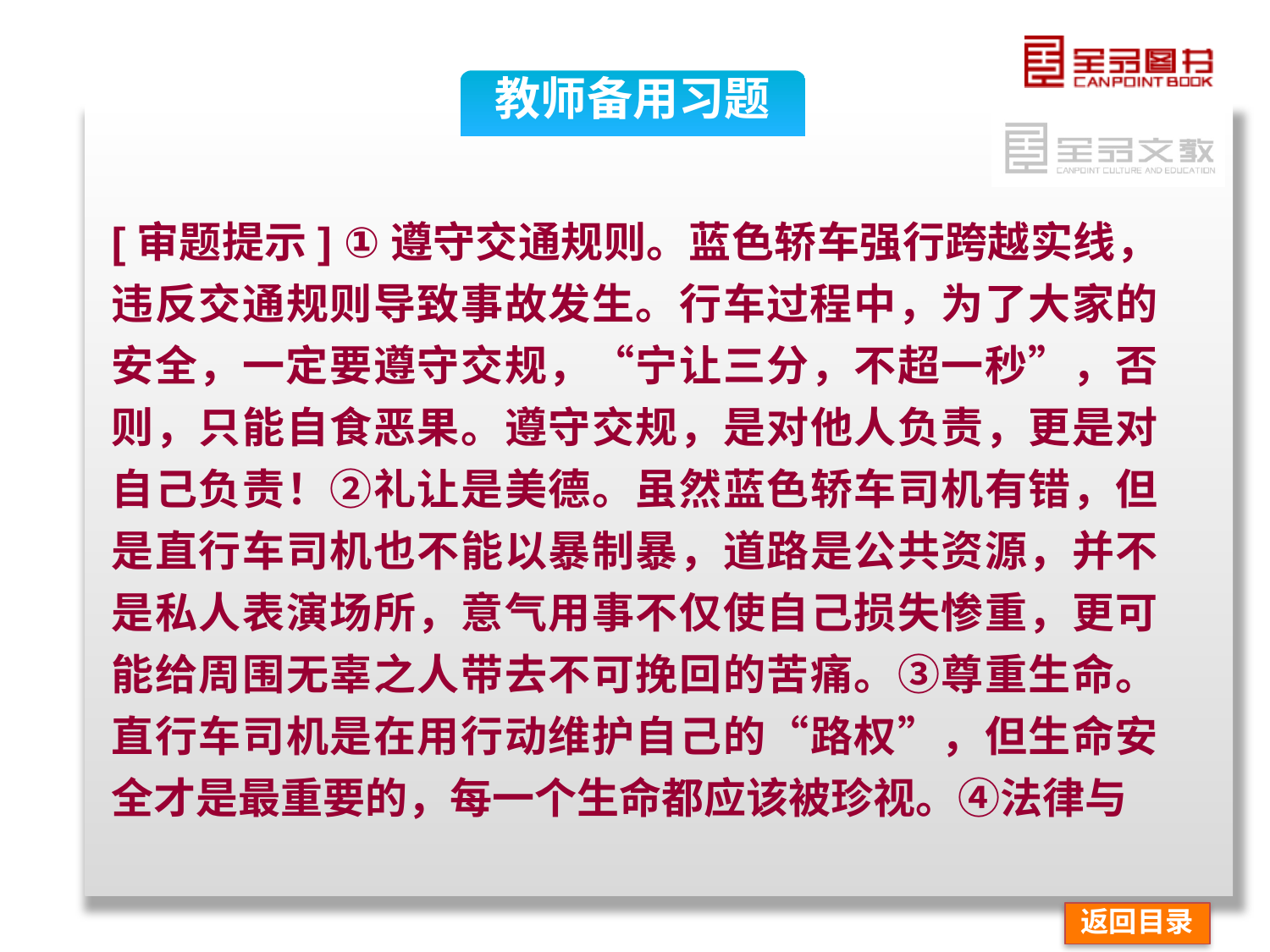

教师备用习题
[审题提示] ①遵守交通规则。蓝色轿车强行跨越实线，违反交通规则导致事故发生。行车过程中，为了大家的安全，一定要遵守交规，“宁让三分，不超一秒”，否则，只能自食恶果。遵守交规，是对他人负责，更是对自己负责！②礼让是美德。虽然蓝色轿车司机有错，但是直行车司机也不能以暴制暴，道路是公共资源，并不是私人表演场所，意气用事不仅使自己损失惨重，更可能给周围无辜之人带去不可挽回的苦痛。③尊重生命。直行车司机是在用行动维护自己的“路权”，但生命安全才是最重要的，每一个生命都应该被珍视。④法律与
返回目录